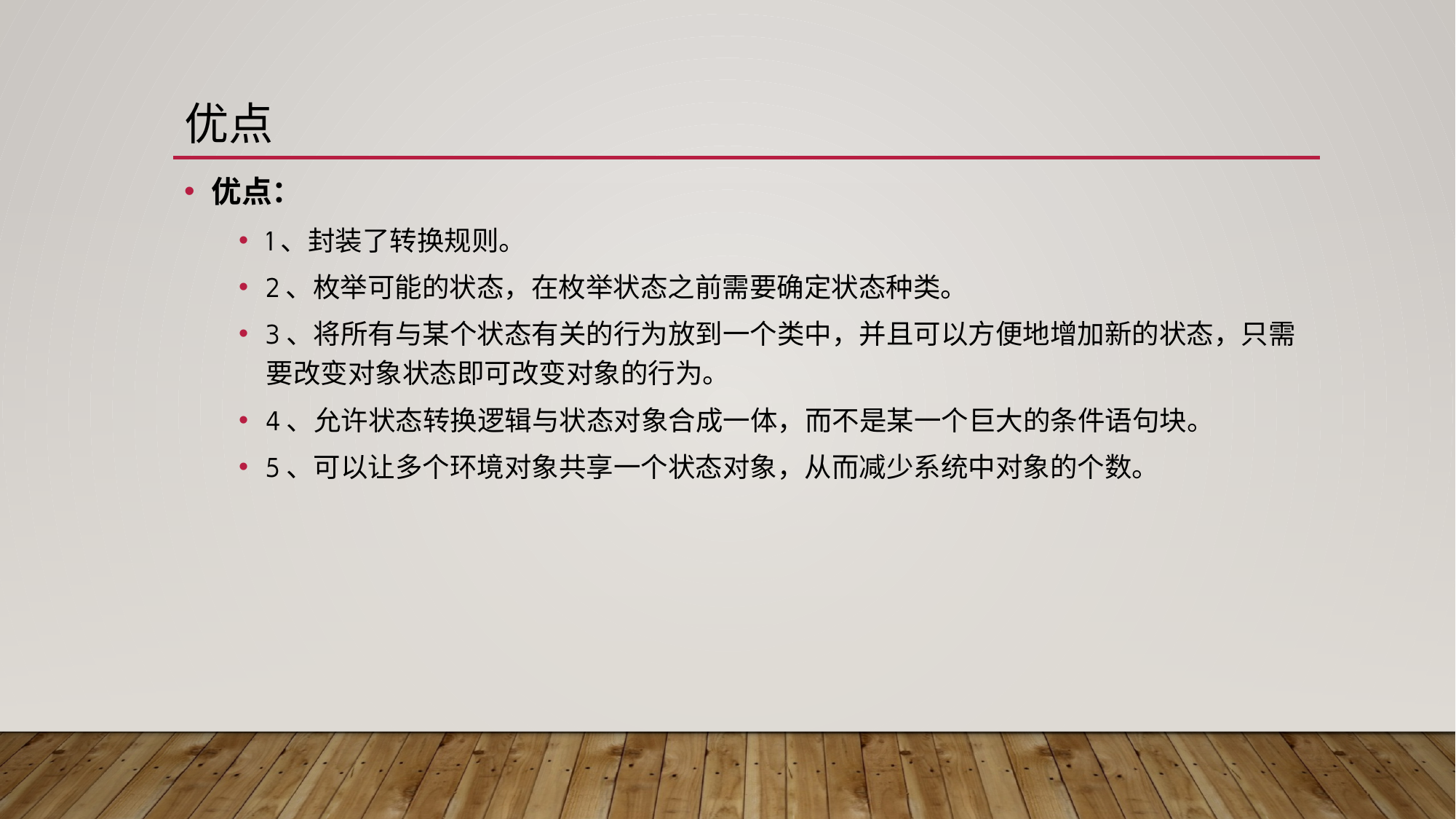

# 优点
优点：
1、封装了转换规则。
2、枚举可能的状态，在枚举状态之前需要确定状态种类。
3、将所有与某个状态有关的行为放到一个类中，并且可以方便地增加新的状态，只需要改变对象状态即可改变对象的行为。
4、允许状态转换逻辑与状态对象合成一体，而不是某一个巨大的条件语句块。
5、可以让多个环境对象共享一个状态对象，从而减少系统中对象的个数。